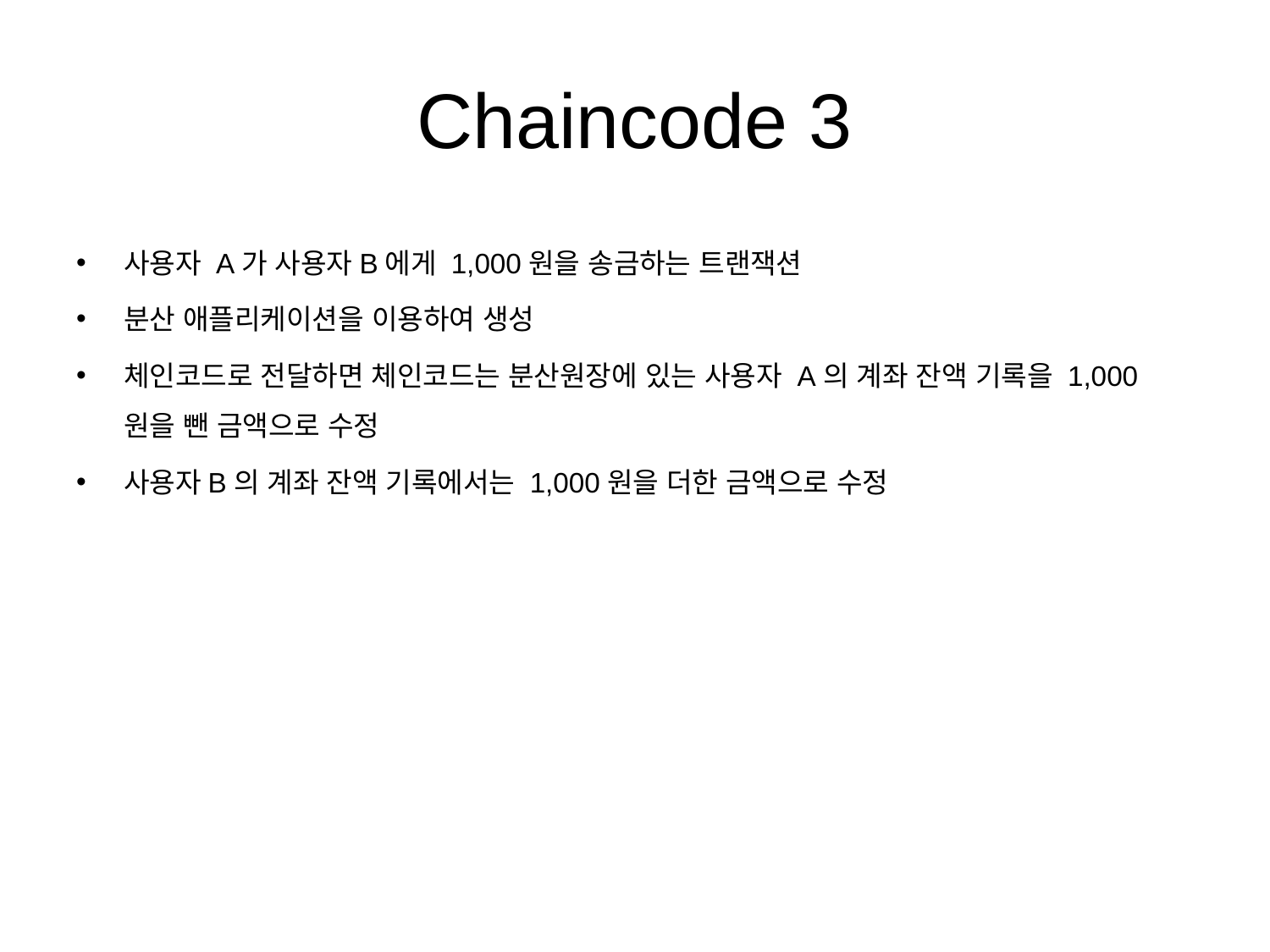

# Chaincode 3
사용자 A가 사용자B에게 1,000원을 송금하는 트랜잭션
분산 애플리케이션을 이용하여 생성
체인코드로 전달하면 체인코드는 분산원장에 있는 사용자 A의 계좌 잔액 기록을 1,000원을 뺀 금액으로 수정
사용자B의 계좌 잔액 기록에서는 1,000원을 더한 금액으로 수정